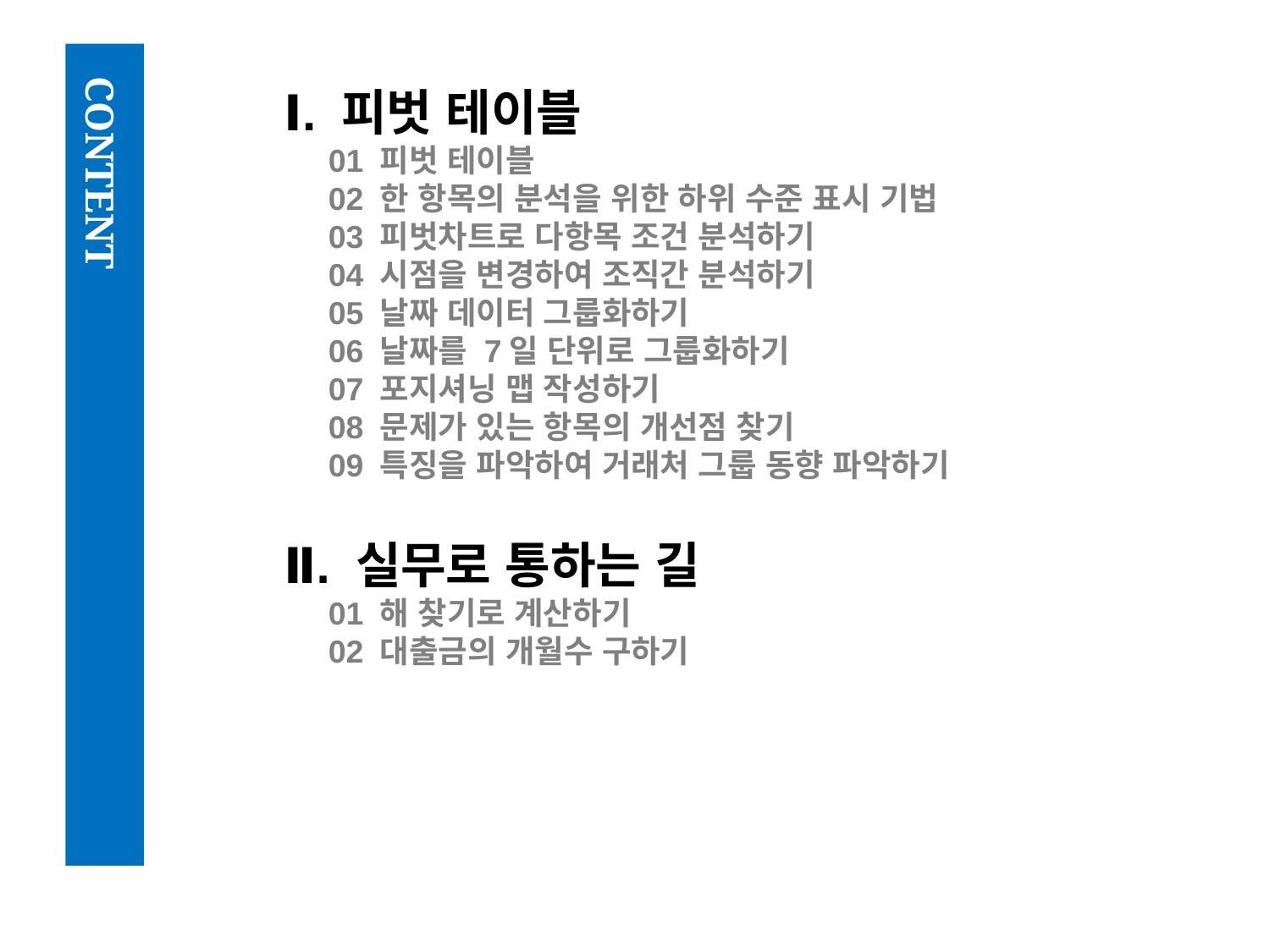

Ⅰ. 피벗 테이블
     01 피벗 테이블
     02 한 항목의 분석을 위한 하위 수준 표시 기법
     03 피벗차트로 다항목 조건 분석하기
     04 시점을 변경하여 조직간 분석하기
     05 날짜 데이터 그룹화하기
     06 날짜를 7일 단위로 그룹화하기
     07 포지셔닝 맵 작성하기
     08 문제가 있는 항목의 개선점 찾기
     09 특징을 파악하여 거래처 그룹 동향 파악하기

Ⅱ. 실무로 통하는 길
     01 해 찾기로 계산하기
     02 대출금의 개월수 구하기

  CONTENT